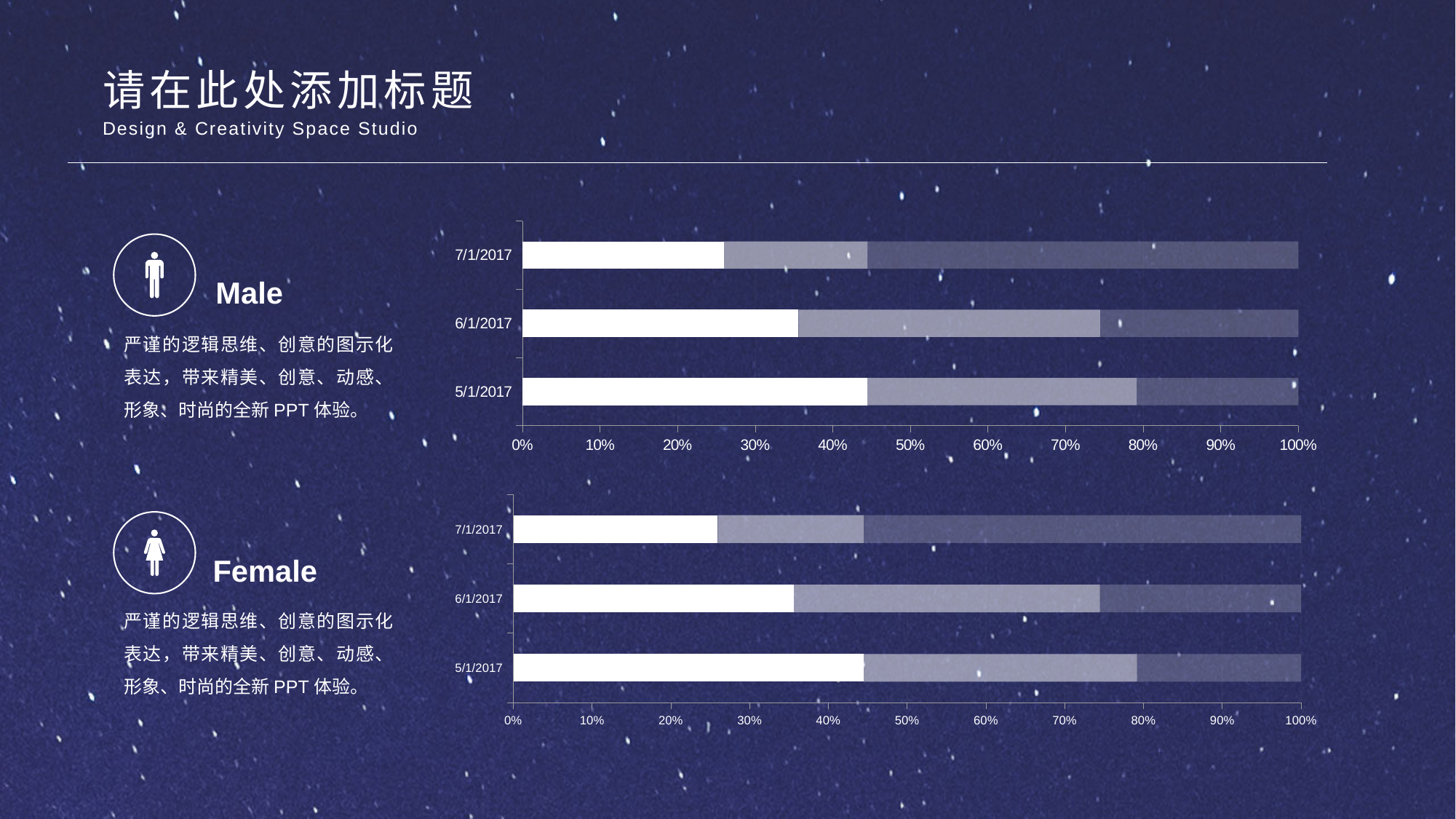

请在此处添加标题
Design & Creativity Space Studio

### Chart

| Category | Series 1 | Series 12 | Series 13 |
|---|---|---|---|
| 42856 | 32.0 | 25.0 | 15.0 |
| 42887 | 32.0 | 35.0 | 23.0 |
| 42917 | 28.0 | 20.0 | 60.0 |

Male
严谨的逻辑思维、创意的图示化表达，带来精美、创意、动感、形象、时尚的全新PPT体验。

### Chart

| Category | Series 1 | Series 12 | Series 13 |
|---|---|---|---|
| 42856 | 32.0 | 25.0 | 15.0 |
| 42887 | 32.0 | 35.0 | 23.0 |
| 42917 | 28.0 | 20.0 | 60.0 |

Female
严谨的逻辑思维、创意的图示化表达，带来精美、创意、动感、形象、时尚的全新PPT体验。